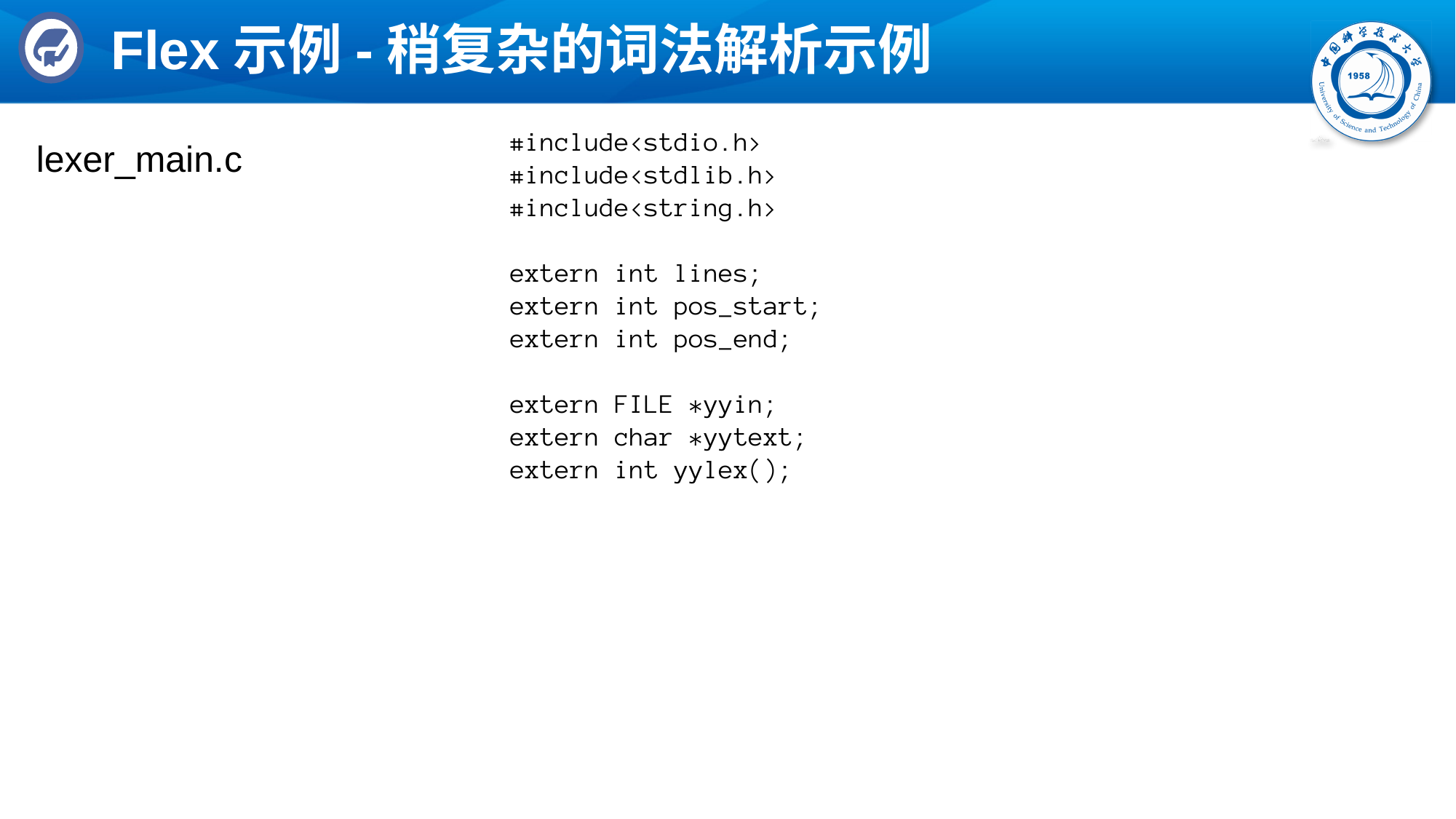

# Flex示例-稍复杂的词法解析示例
#include<stdio.h>
#include<stdlib.h>
#include<string.h>

extern int lines;
extern int pos_start;
extern int pos_end;

extern FILE *yyin;
extern char *yytext;
extern int yylex();

lexer_main.c